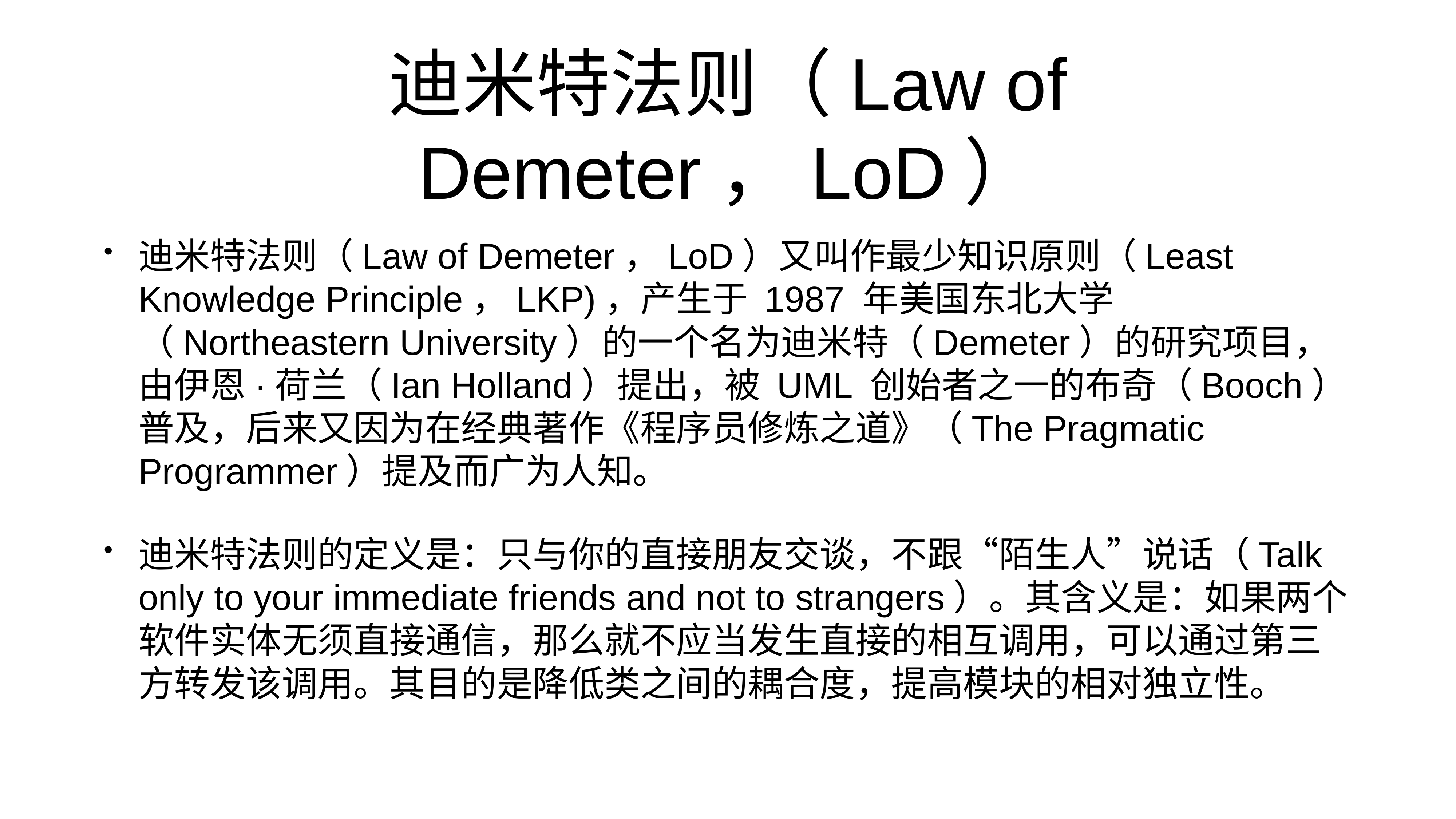

# 迪米特法则（Law of Demeter，LoD）
迪米特法则（Law of Demeter，LoD）又叫作最少知识原则（Least Knowledge Principle，LKP)，产生于 1987 年美国东北大学（Northeastern University）的一个名为迪米特（Demeter）的研究项目，由伊恩·荷兰（Ian Holland）提出，被 UML 创始者之一的布奇（Booch）普及，后来又因为在经典著作《程序员修炼之道》（The Pragmatic Programmer）提及而广为人知。
迪米特法则的定义是：只与你的直接朋友交谈，不跟“陌生人”说话（Talk only to your immediate friends and not to strangers）。其含义是：如果两个软件实体无须直接通信，那么就不应当发生直接的相互调用，可以通过第三方转发该调用。其目的是降低类之间的耦合度，提高模块的相对独立性。